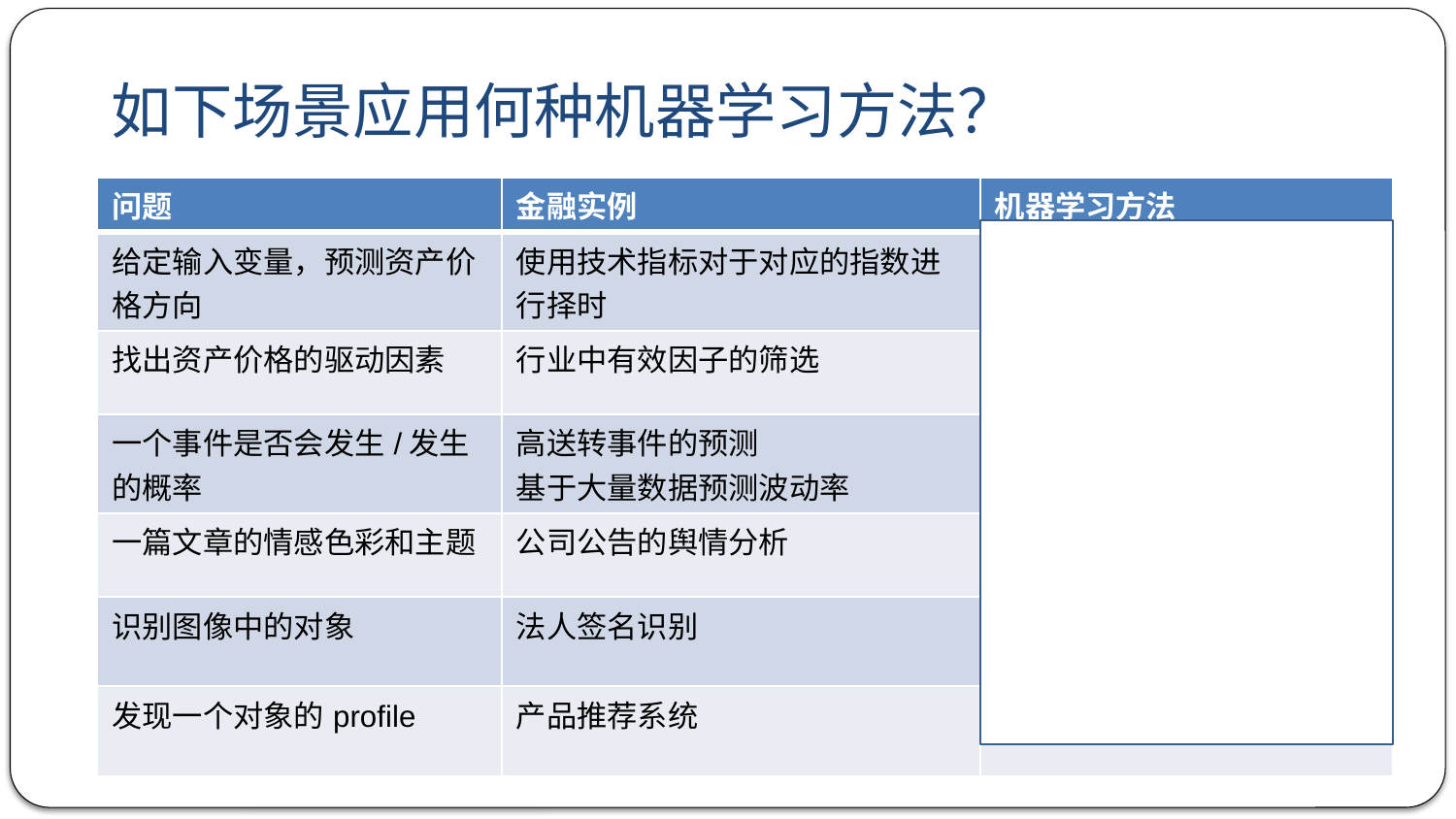

# 如下场景应用何种机器学习方法？
| 问题 | 金融实例 | 机器学习方法 |
| --- | --- | --- |
| 给定输入变量，预测资产价格方向 | 使用技术指标对于对应的指数进行择时 | SVM、Logistic回归、Lasso回归 |
| 找出资产价格的驱动因素 | 行业中有效因子的筛选 | PCA、ICA |
| 一个事件是否会发生/发生的概率 | 高送转事件的预测 基于大量数据预测波动率 | SVM、决策树、Logistic回归 |
| 一篇文章的情感色彩和主题 | 公司公告的舆情分析 | NLP技术、多标签分类 |
| 识别图像中的对象 | 法人签名识别 | 卷积神经网络 |
| 发现一个对象的profile | 产品推荐系统 | 协同过滤 |